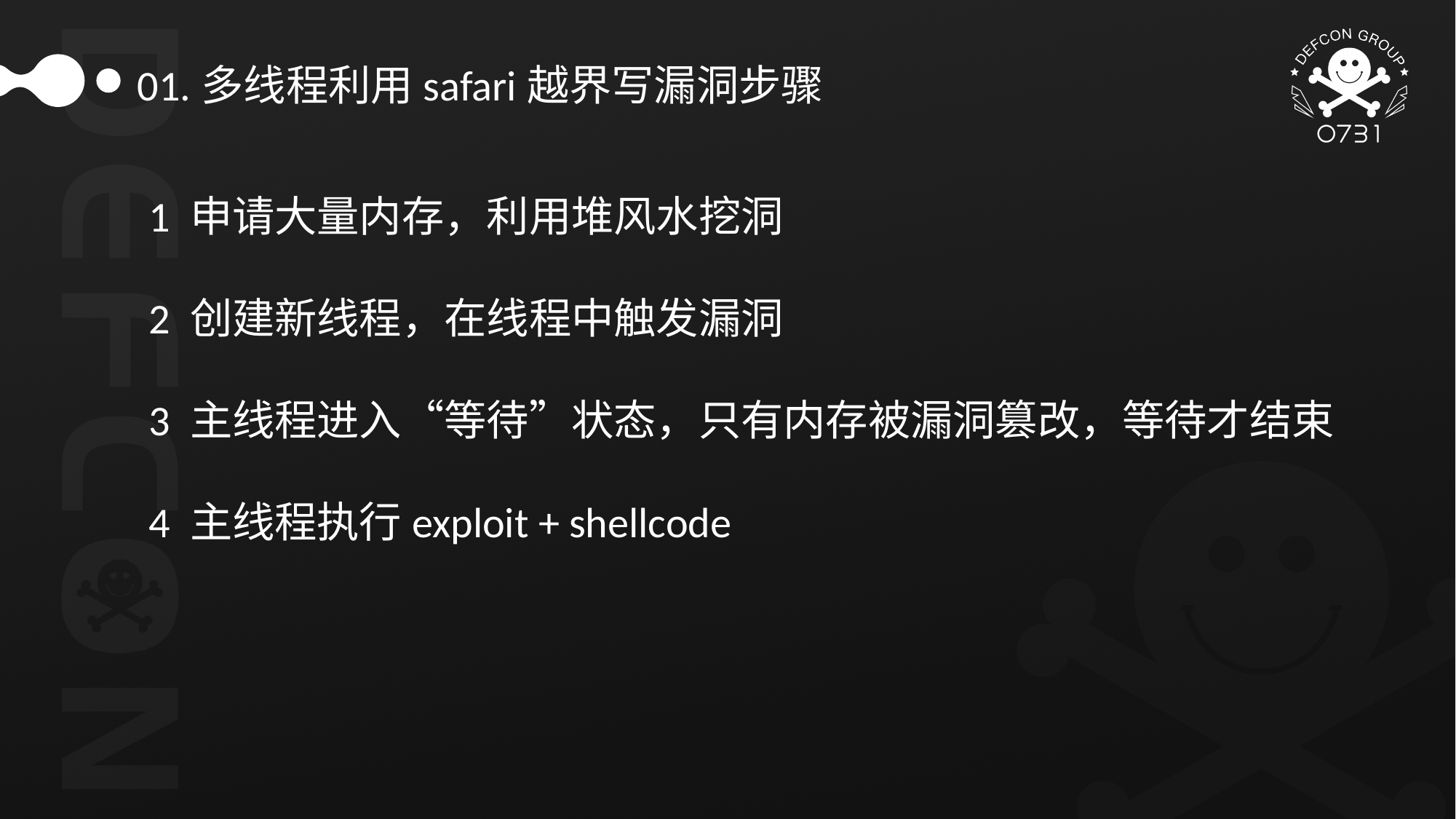

01.多线程利用safari越界写漏洞步骤

1 申请大量内存，利用堆风水挖洞

2 创建新线程，在线程中触发漏洞

3 主线程进入“等待”状态，只有内存被漏洞篡改，等待才结束

4 主线程执行exploit + shellcode